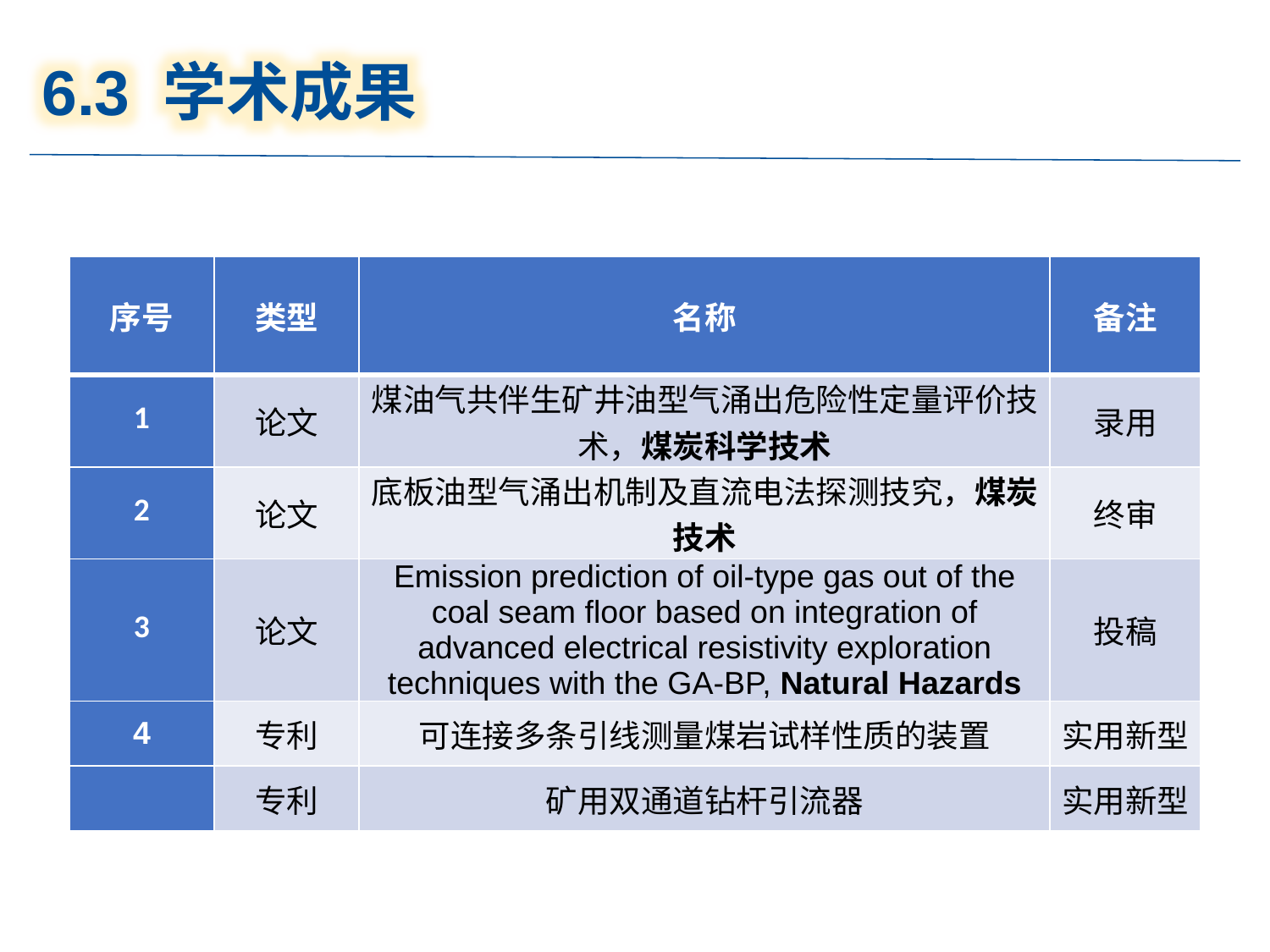

6.3 学术成果
| 序号 | 类型 | 名称 | 备注 |
| --- | --- | --- | --- |
| 1 | 论文 | 煤油气共伴生矿井油型气涌出危险性定量评价技术，煤炭科学技术 | 录用 |
| 2 | 论文 | 底板油型气涌出机制及直流电法探测技究，煤炭技术 | 终审 |
| 3 | 论文 | Emission prediction of oil-type gas out of the coal seam floor based on integration of advanced electrical resistivity exploration techniques with the GA-BP, Natural Hazards | 投稿 |
| 4 | 专利 | 可连接多条引线测量煤岩试样性质的装置 | 实用新型 |
|  | 专利 | 矿用双通道钻杆引流器 | 实用新型 |